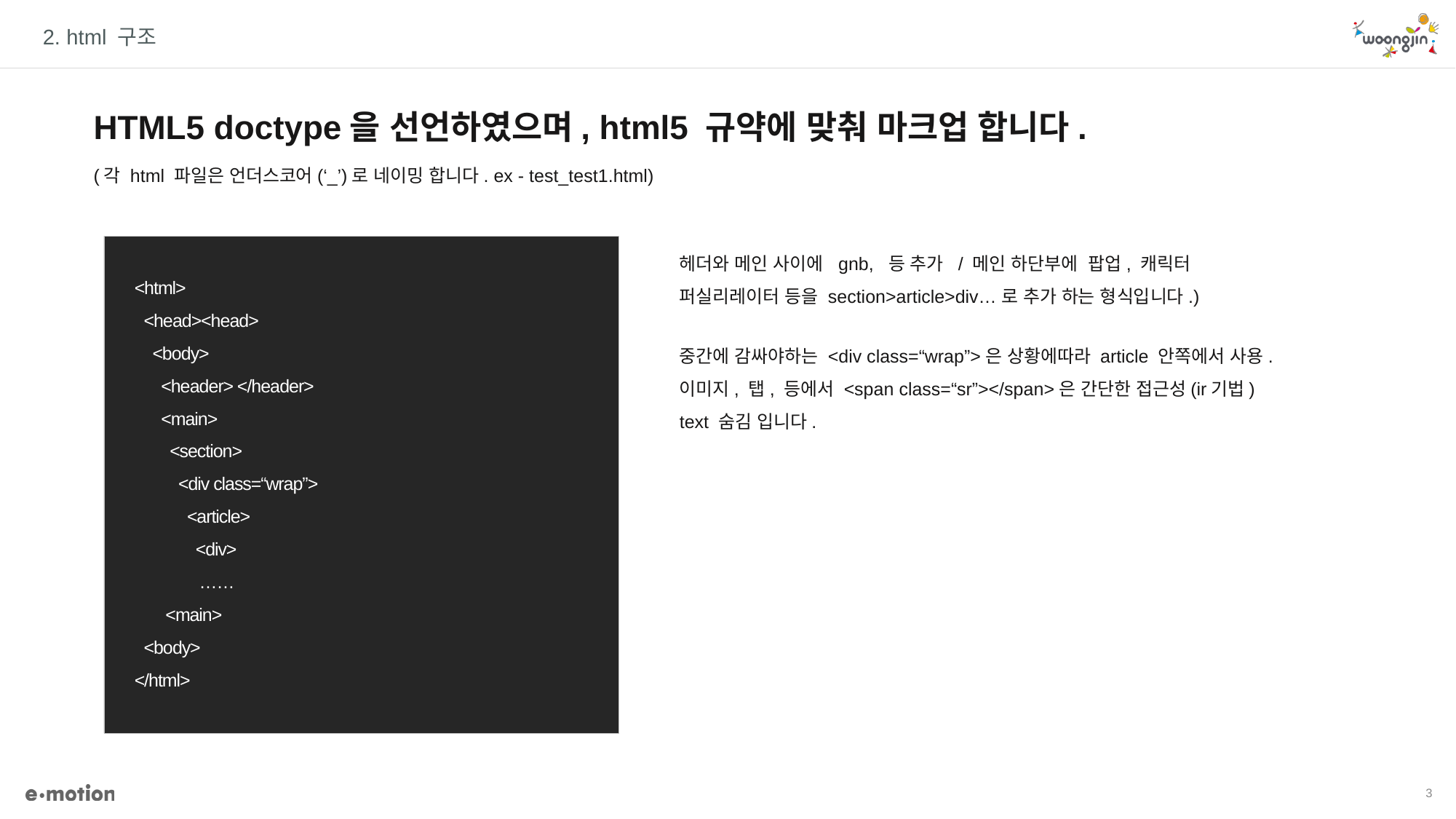

2. html 구조
HTML5 doctype을 선언하였으며, html5 규약에 맞춰 마크업 합니다.
(각 html 파일은 언더스코어(‘_’)로 네이밍 합니다. ex - test_test1.html)

헤더와 메인 사이에  gnb,  등 추가  / 메인 하단부에  팝업, 캐릭터 퍼실리레이터 등을 section>article>div…로 추가 하는 형식입니다.)
<html>
  <head><head>
    <body>
      <header> </header>
      <main>
        <section>
          <div class=“wrap”>
            <article>
              <div>
               ……
       <main>
  <body>
</html>
중간에 감싸야하는 <div class=“wrap”>은 상황에따라 article 안쪽에서 사용.
이미지, 탭, 등에서 <span class=“sr”></span>은 간단한 접근성(ir기법) text 숨김 입니다.
3